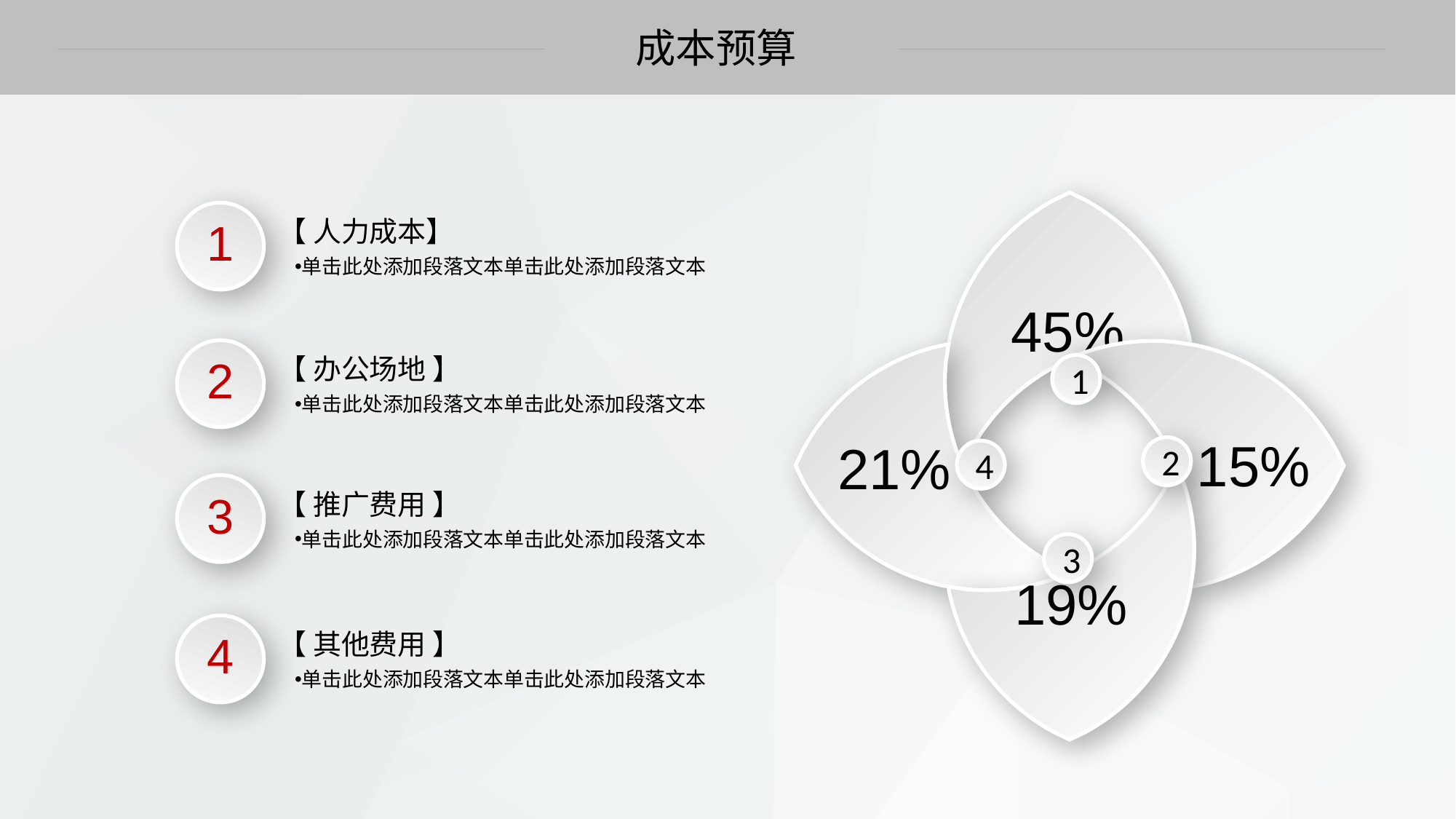

成本预算
【 人力成本】

1
单击此处添加段落文本单击此处添加段落文本
45%
【 办公场地 】

2
单击此处添加段落文本单击此处添加段落文本
      15%
  21%
1

2

4

【 推广费用 】

3
单击此处添加段落文本单击此处添加段落文本
19%
3

【 其他费用 】

4
单击此处添加段落文本单击此处添加段落文本
延时文字，不要可以删除